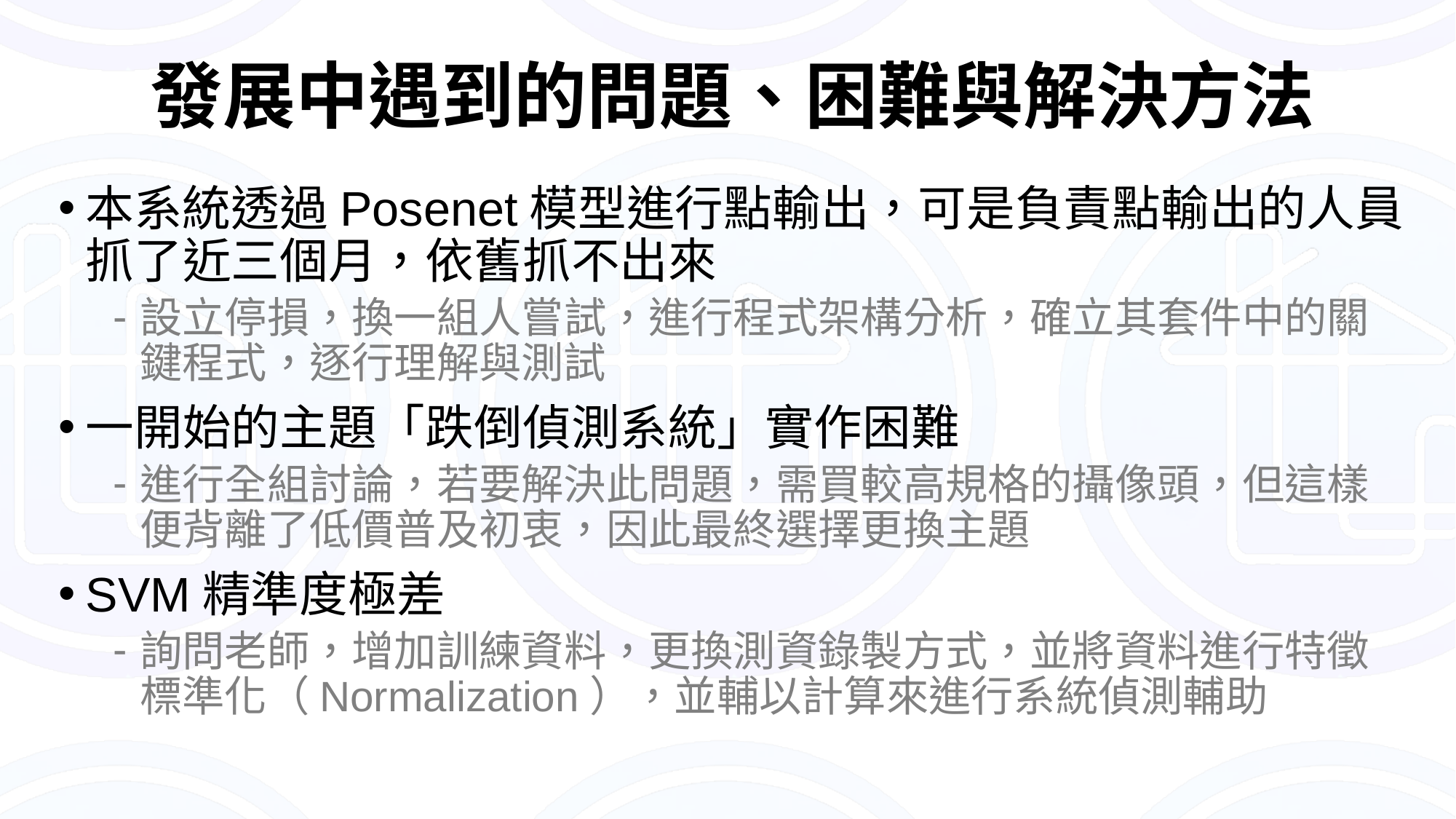

# 發展中遇到的問題、困難與解決方法
本系統透過Posenet模型進行點輸出，可是負責點輸出的人員抓了近三個月，依舊抓不出來
設立停損，換一組人嘗試，進行程式架構分析，確立其套件中的關鍵程式，逐行理解與測試
一開始的主題「跌倒偵測系統」實作困難
進行全組討論，若要解決此問題，需買較高規格的攝像頭，但這樣便背離了低價普及初衷，因此最終選擇更換主題
SVM精準度極差
詢問老師，增加訓練資料，更換測資錄製方式，並將資料進行特徵標準化（Normalization），並輔以計算來進行系統偵測輔助